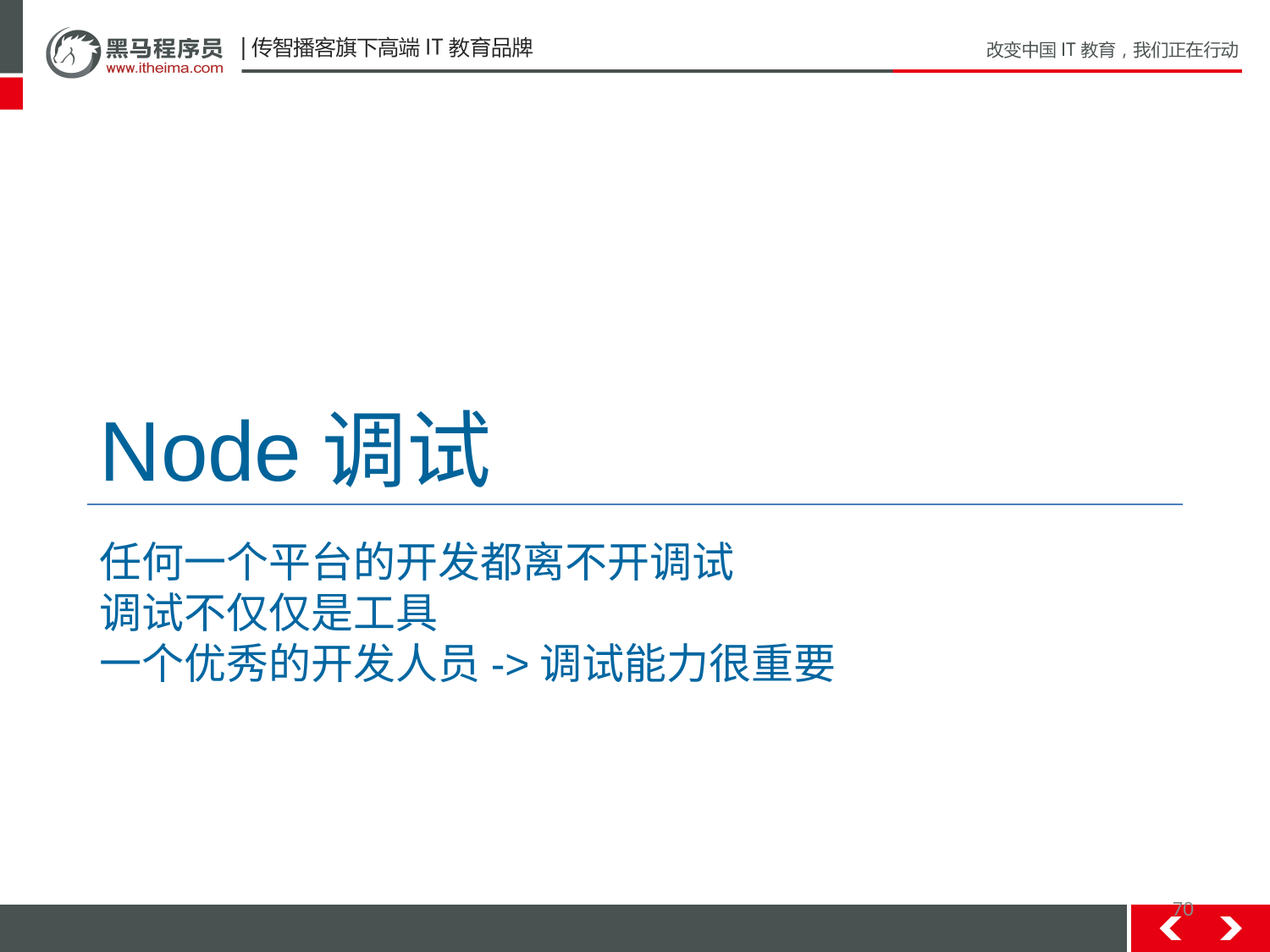

# Node调试
任何一个平台的开发都离不开调试
调试不仅仅是工具
一个优秀的开发人员->调试能力很重要
70